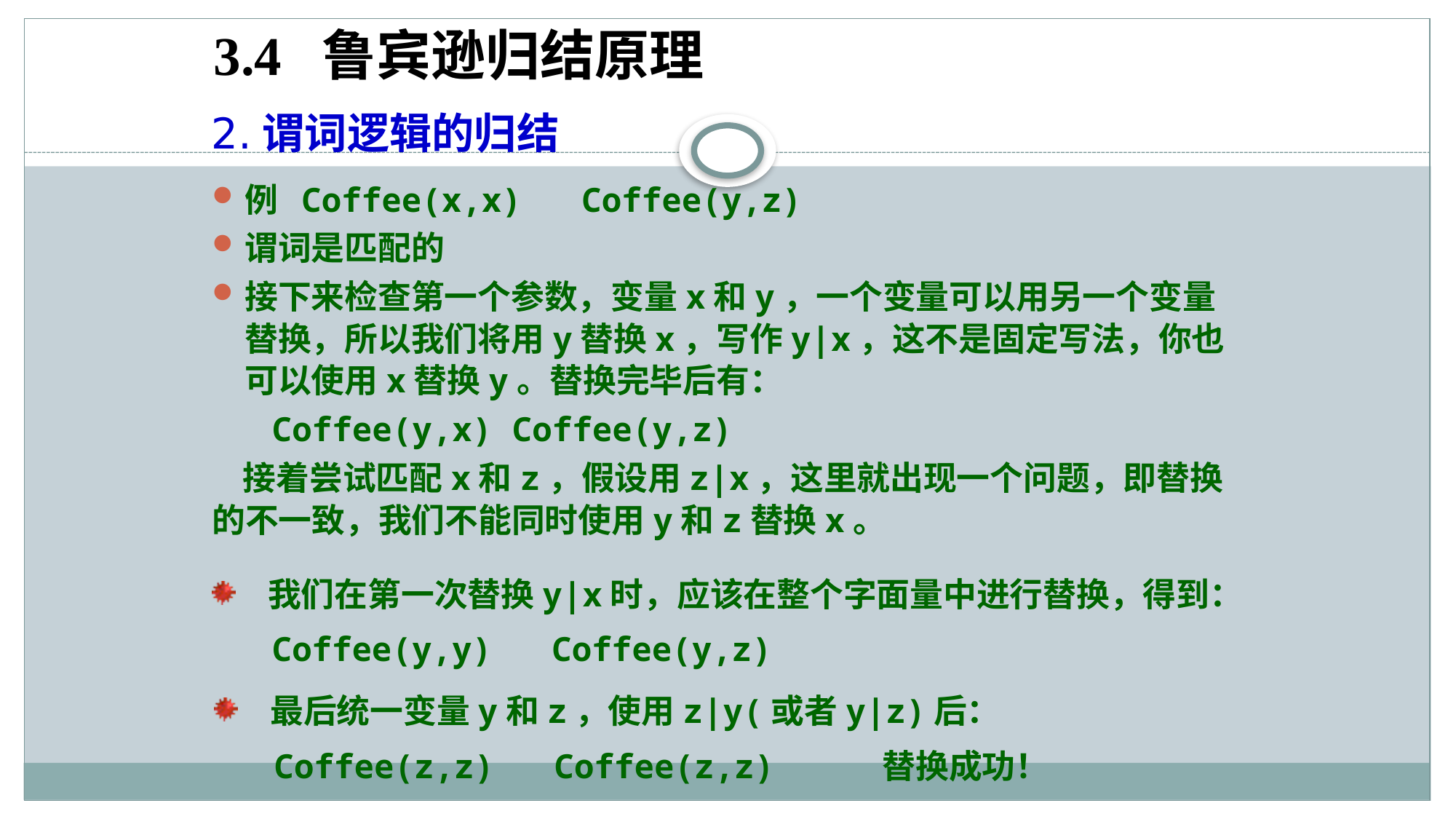

3.4  鲁宾逊归结原理
2.谓词逻辑的归结
例  Coffee(x,x)   Coffee(y,z)
谓词是匹配的
接下来检查第一个参数，变量x和y，一个变量可以用另一个变量替换，所以我们将用y替换x，写作y|x，这不是固定写法，你也可以使用x替换y。替换完毕后有：
   Coffee(y,x) Coffee(y,z)
   接着尝试匹配x和z，假设用z|x，这里就出现一个问题，即替换的不一致，我们不能同时使用y和z替换x。

我们在第一次替换y|x时，应该在整个字面量中进行替换，得到：
   Coffee(y,y)   Coffee(y,z)

最后统一变量y和z，使用z|y(或者y|z)后：
   Coffee(z,z)   Coffee(z,z)     替换成功！